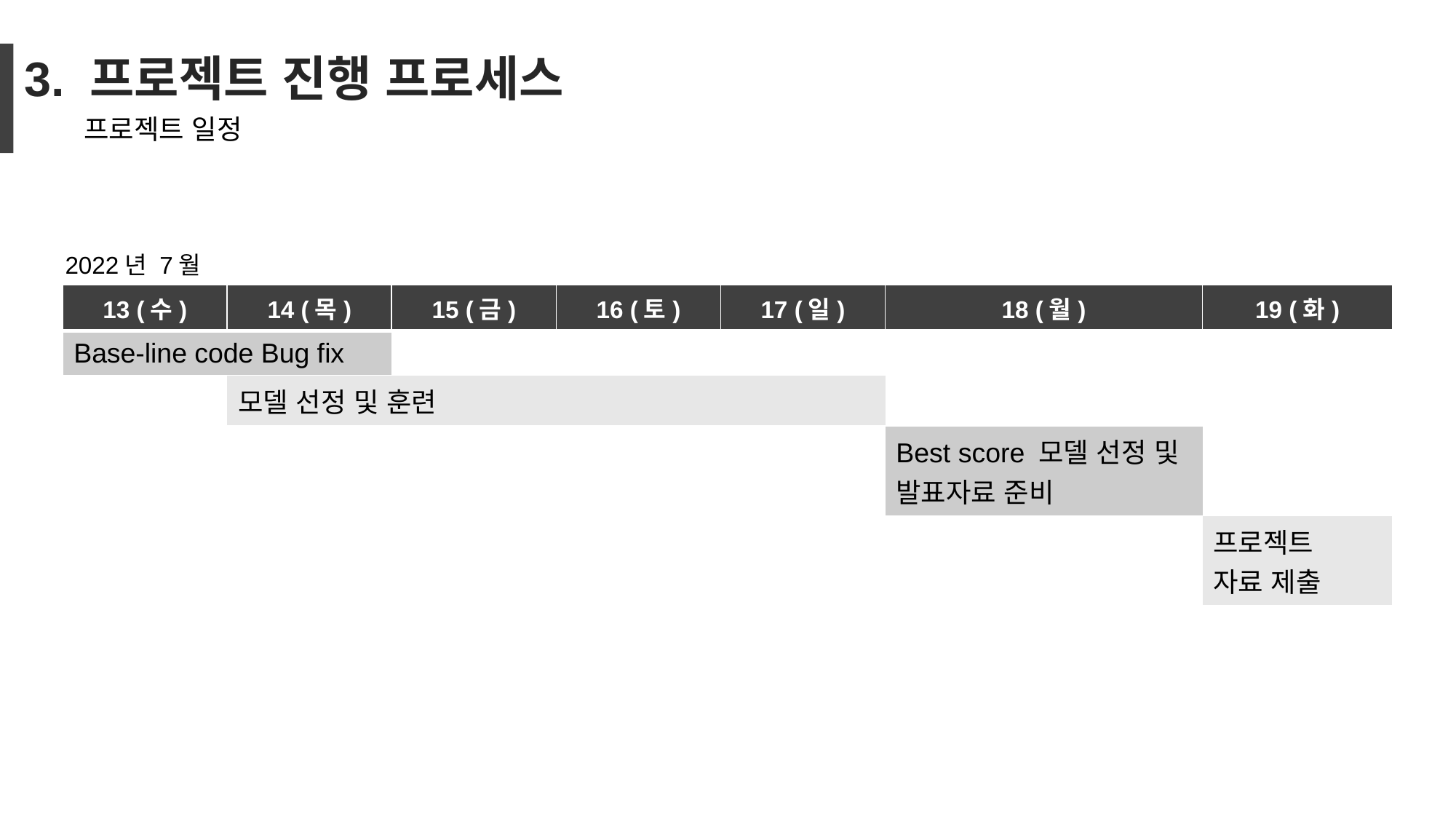

# 3. 프로젝트 진행 프로세스
프로젝트 일정
2022년 7월
| 13 (수) | 14 (목) | 15 (금) | 16 (토) | 17 (일) | 18 (월) | 19 (화) |
| --- | --- | --- | --- | --- | --- | --- |
| Base-line code Bug fix |  |  |  |  |  |  |
|  | 모델 선정 및 훈련 |  |  |  |  |  |
|  |  |  |  |  | Best score 모델 선정 및 발표자료 준비 |  |
|  |  |  |  |  |  | 프로젝트 자료 제출 |